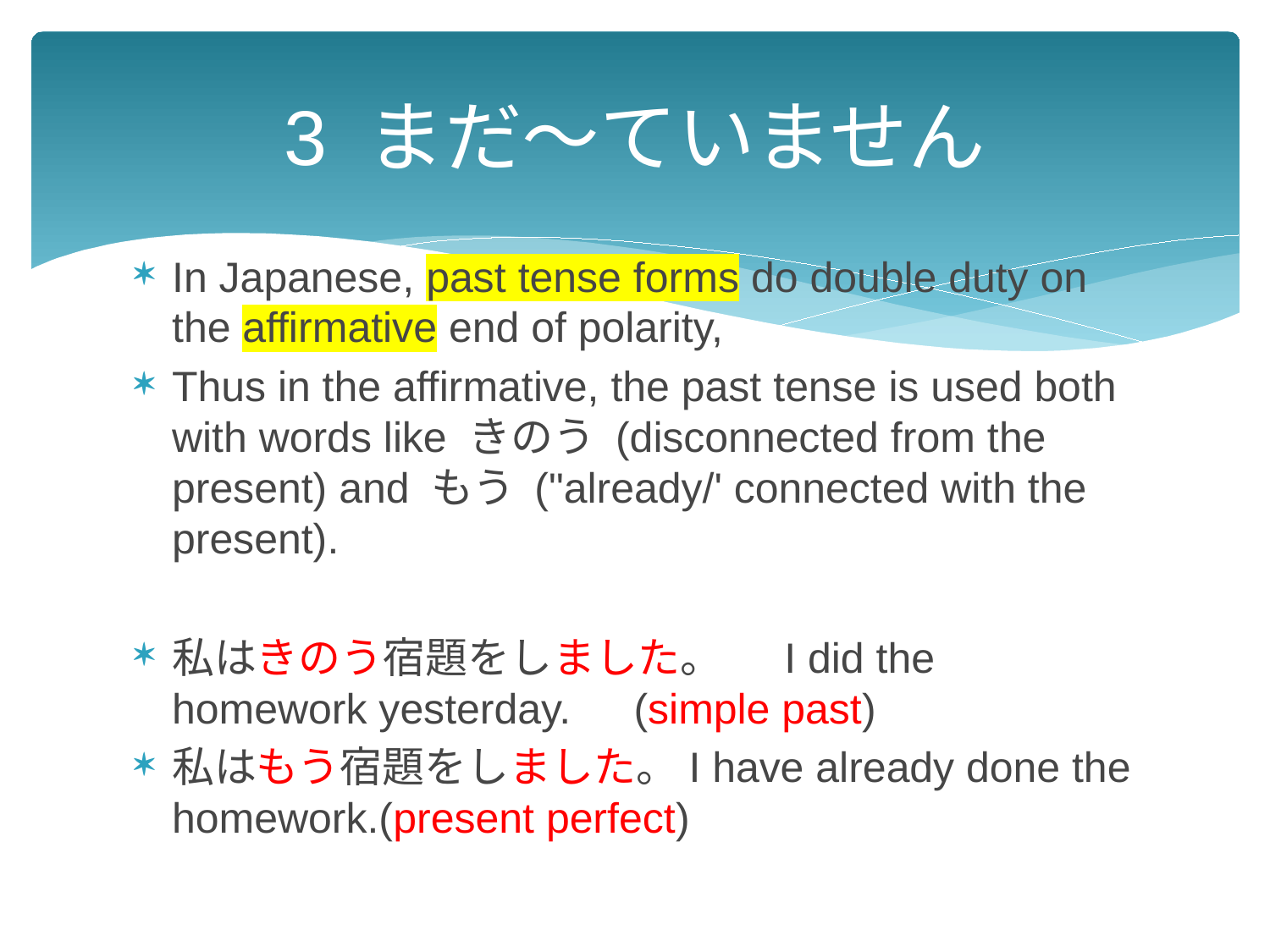

# 3 まだ～ていません
In Japanese, past tense forms do double duty on the affirmative end of polarity,
Thus in the affirmative, the past tense is used both with words like きのう (disconnected from the present) and もう ("already/' connected with the present).

私はきのう宿題をしました。　 I did the homework yesterday.　(simple past)
私はもう宿題をしました。I have already done the homework.(present perfect)